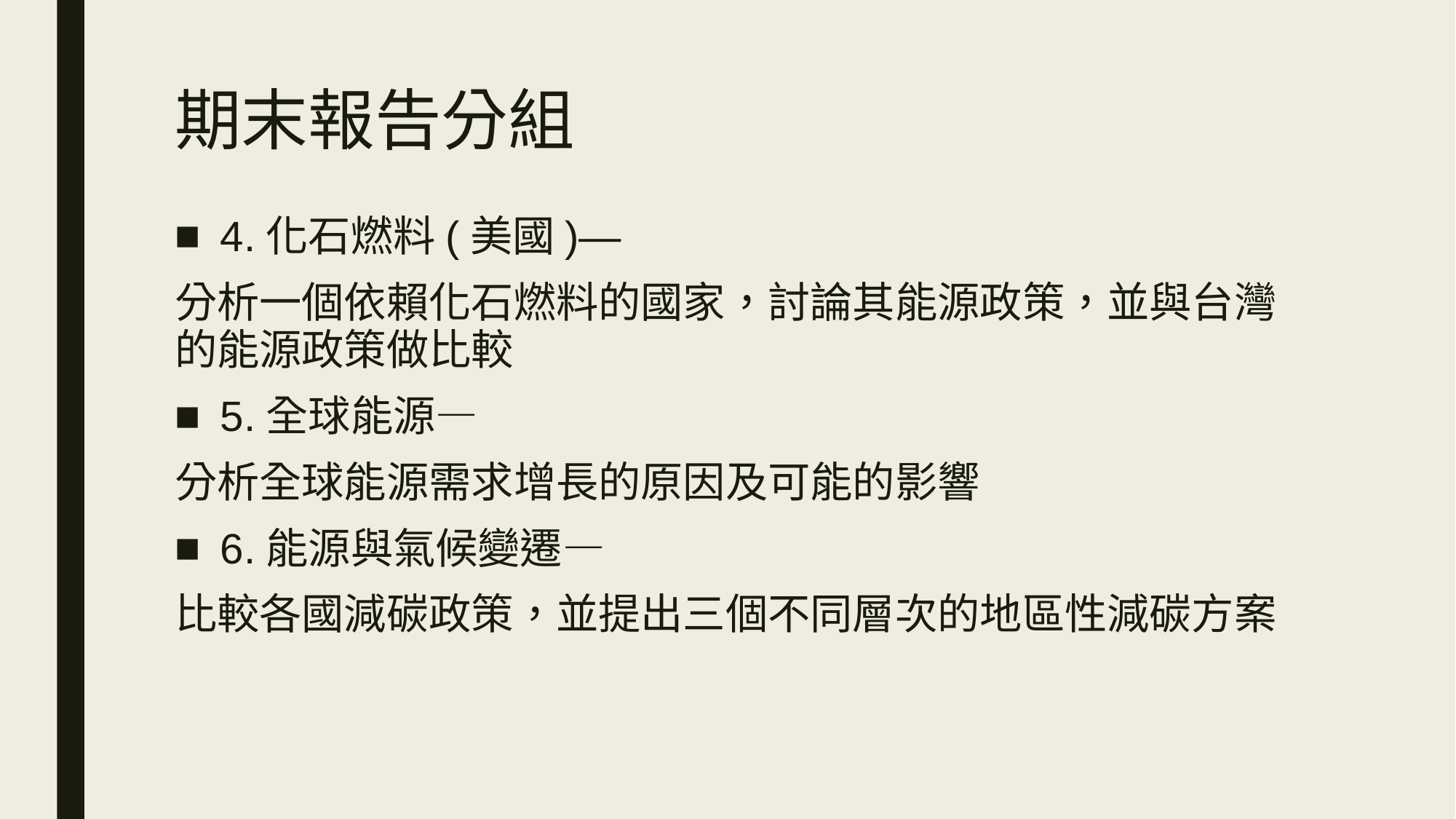

# 期末報告分組
4.化石燃料(美國)—
分析一個依賴化石燃料的國家，討論其能源政策，並與台灣的能源政策做比較
5.全球能源—
分析全球能源需求增長的原因及可能的影響
6.能源與氣候變遷—
比較各國減碳政策，並提出三個不同層次的地區性減碳方案